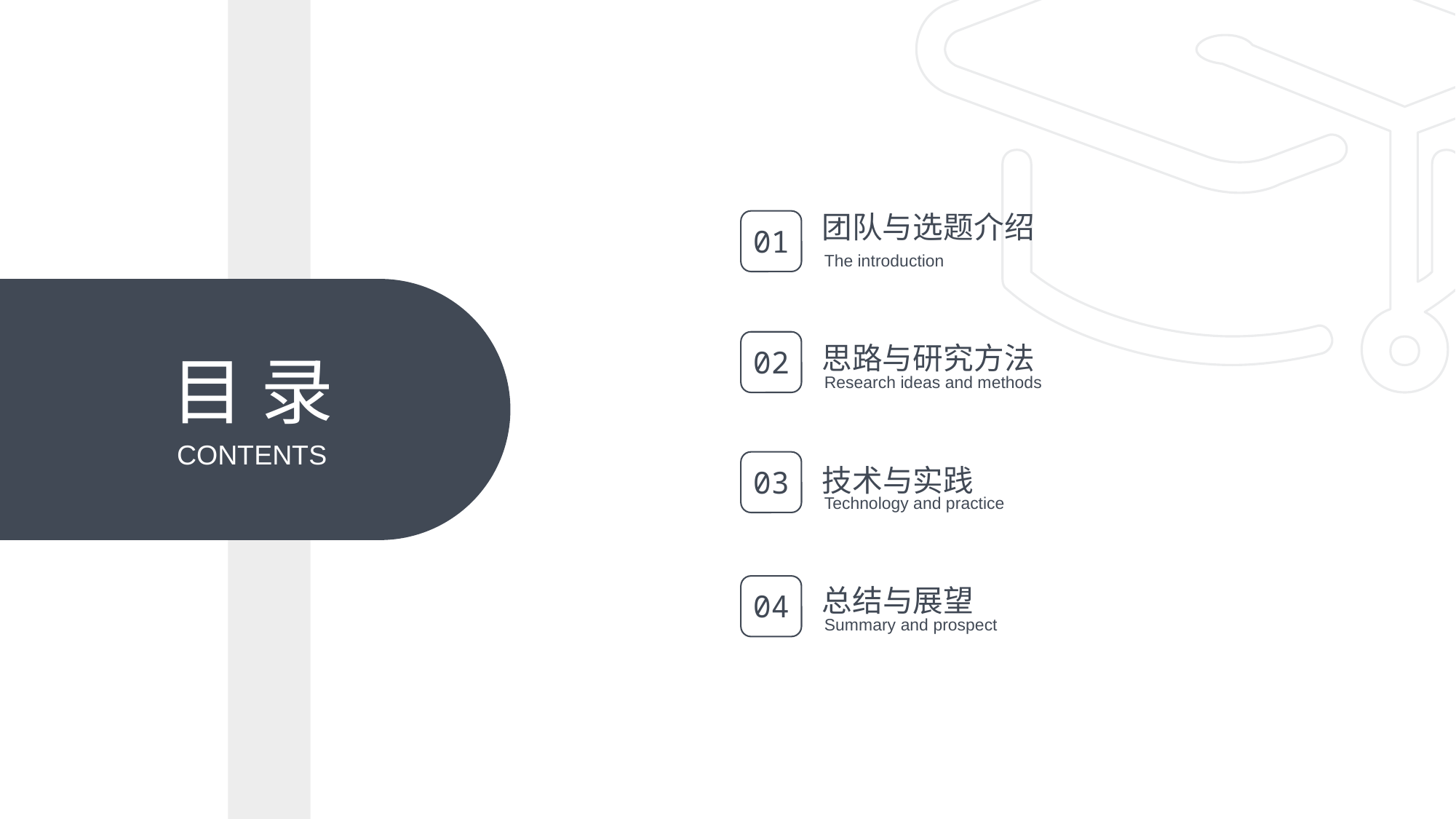

团队与选题介绍

01
The introduction

思路与研究方法
目 录

02
Research ideas and methods

技术与实践
CONTENTS

03
Technology and practice
总结与展望

04
Summary and prospect